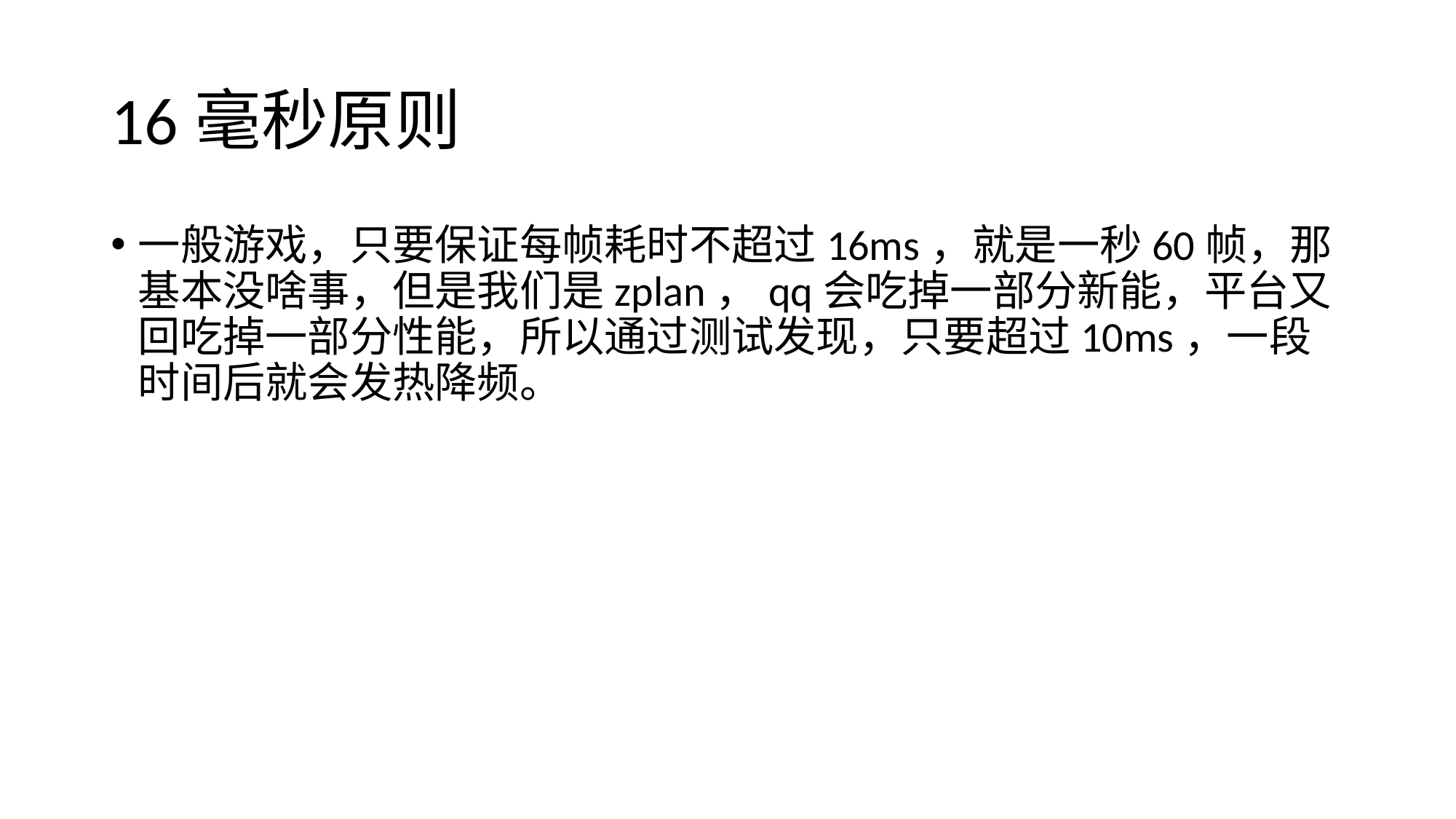

# 16毫秒原则
一般游戏，只要保证每帧耗时不超过16ms，就是一秒60帧，那基本没啥事，但是我们是zplan，qq会吃掉一部分新能，平台又回吃掉一部分性能，所以通过测试发现，只要超过10ms，一段时间后就会发热降频。